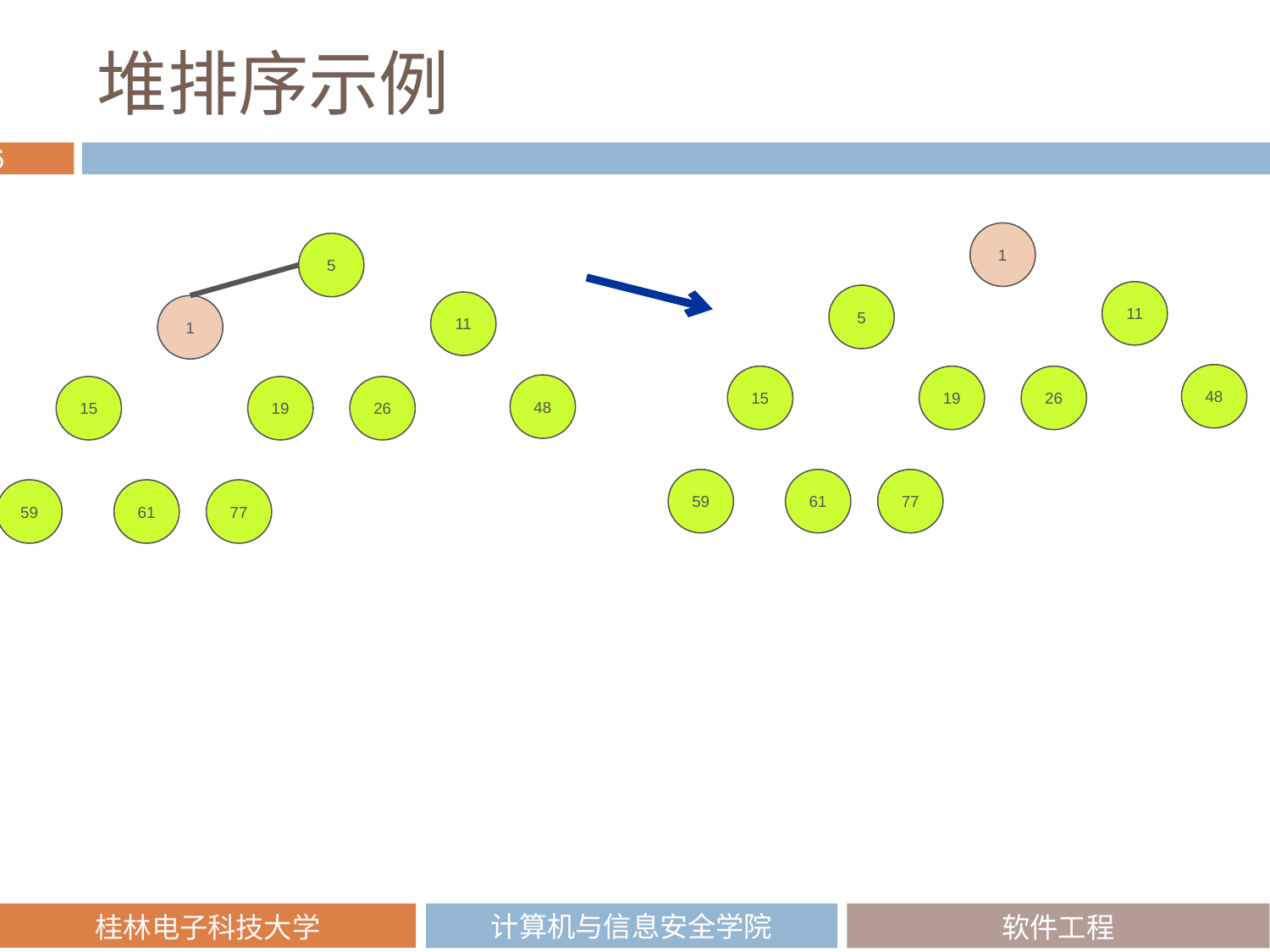

# 堆排序示例
1
5
11
5
11
1
48
15
26
19
48
15
26
19
59
61
77
59
61
77